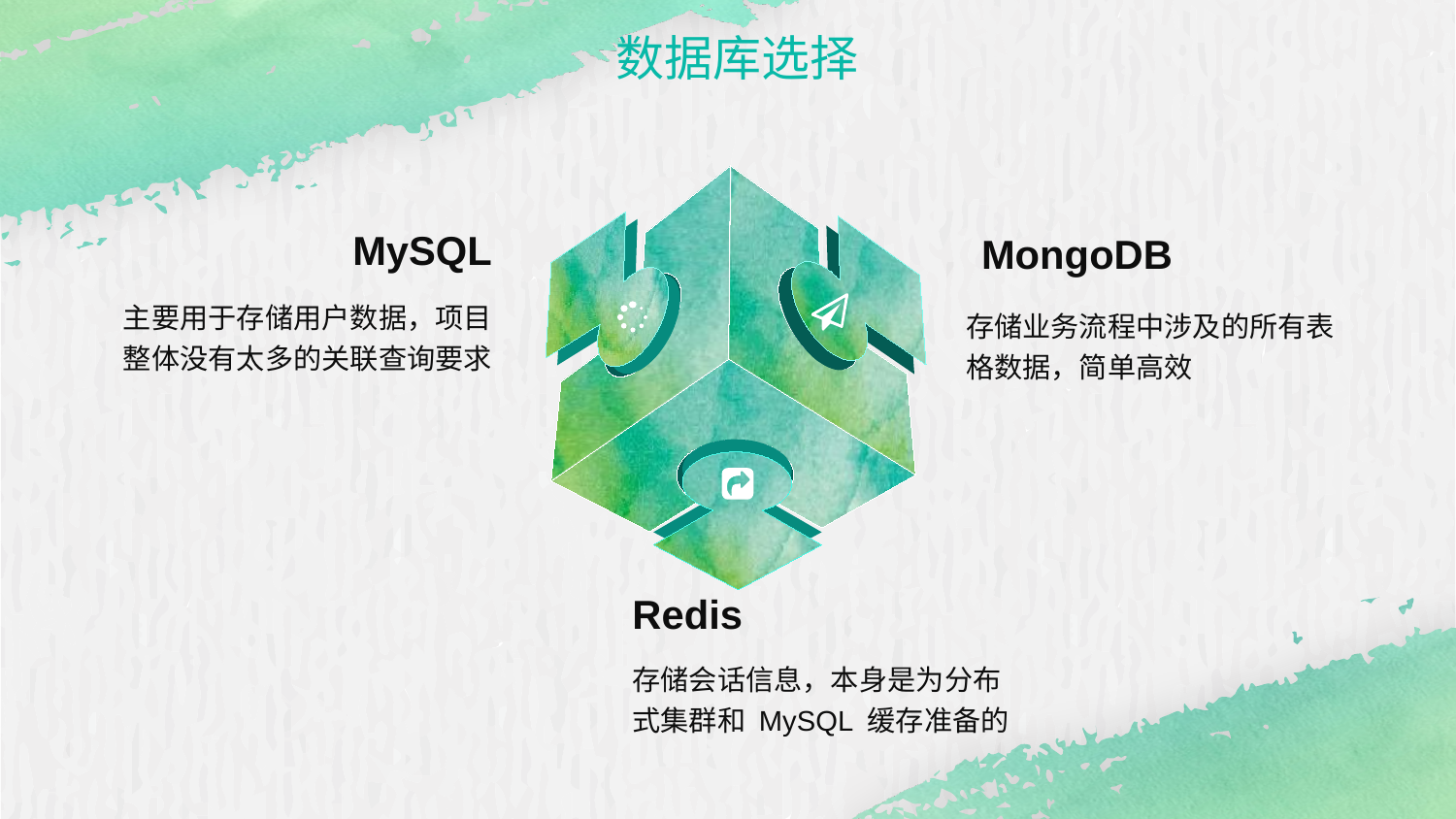

数据库选择

MySQL
主要用于存储用户数据，项目整体没有太多的关联查询要求
MongoDB
存储业务流程中涉及的所有表格数据，简单高效
Redis
存储会话信息，本身是为分布式集群和 MySQL 缓存准备的